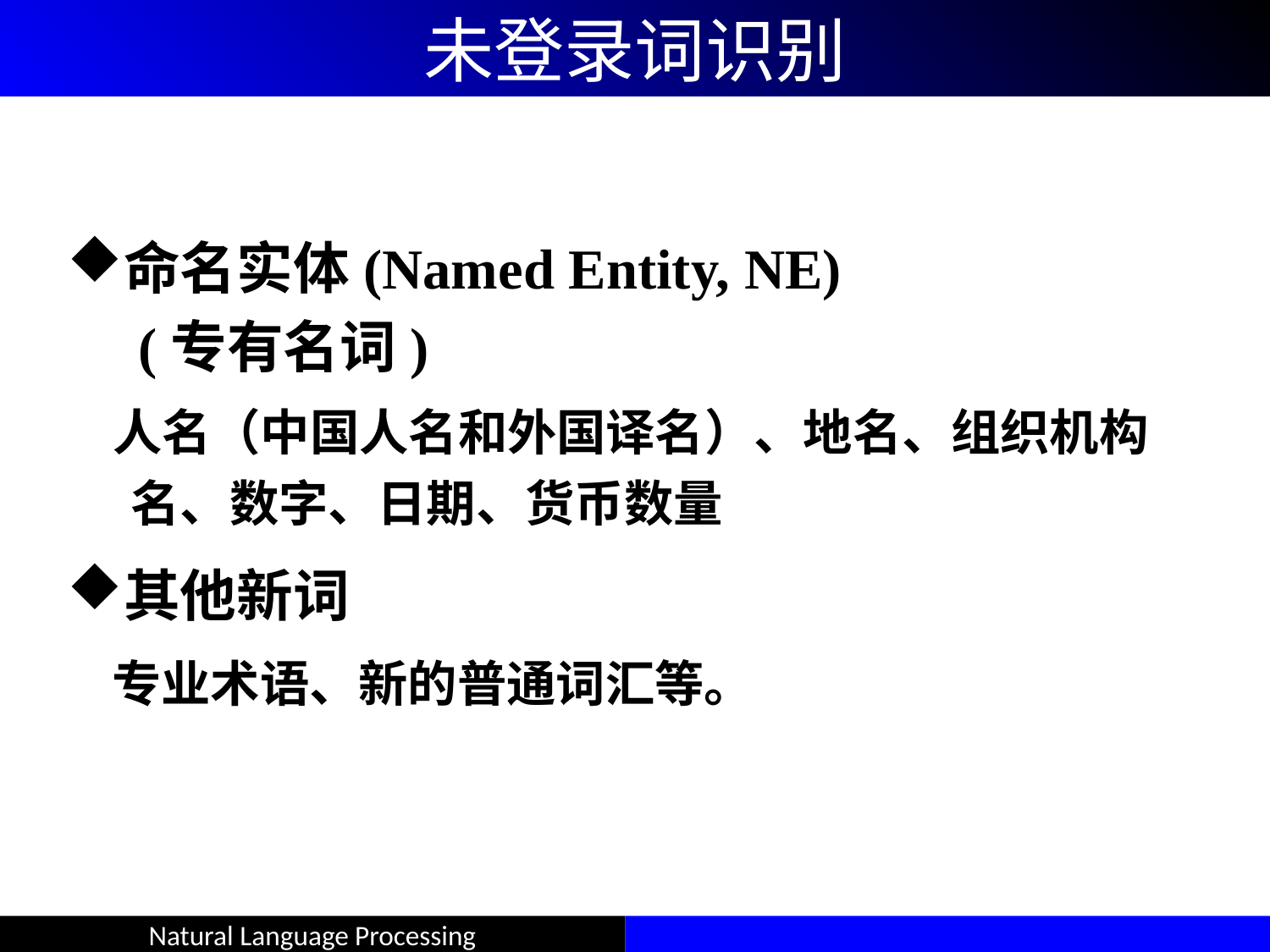

# 未登录词识别
命名实体(Named Entity, NE)
     (专有名词)
   人名（中国人名和外国译名）、地名、组织机构名、数字、日期、货币数量
其他新词
   专业术语、新的普通词汇等。